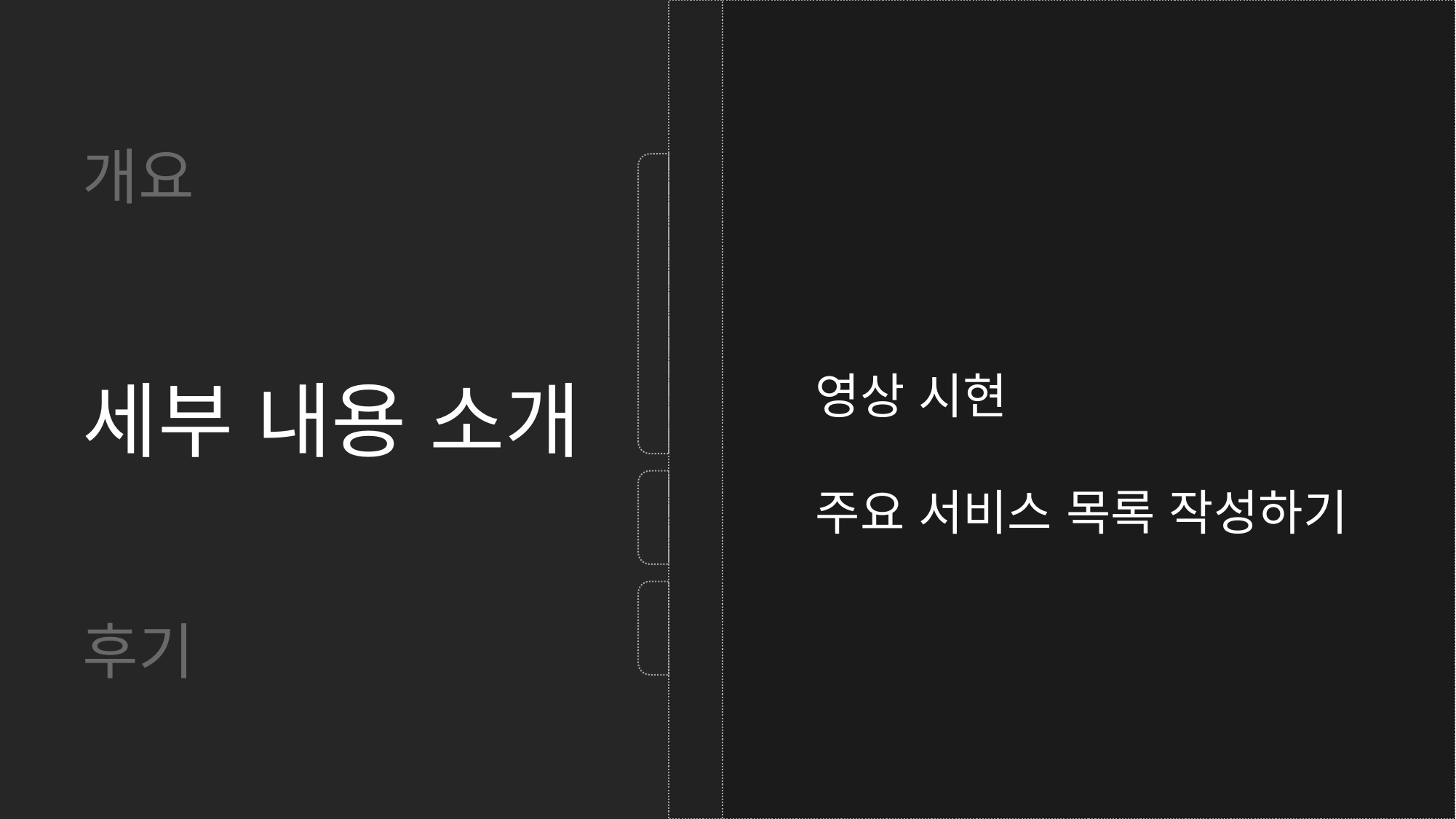

개요

세부 내용 소개

후기

영상 시현

주요 서비스 목록 작성하기